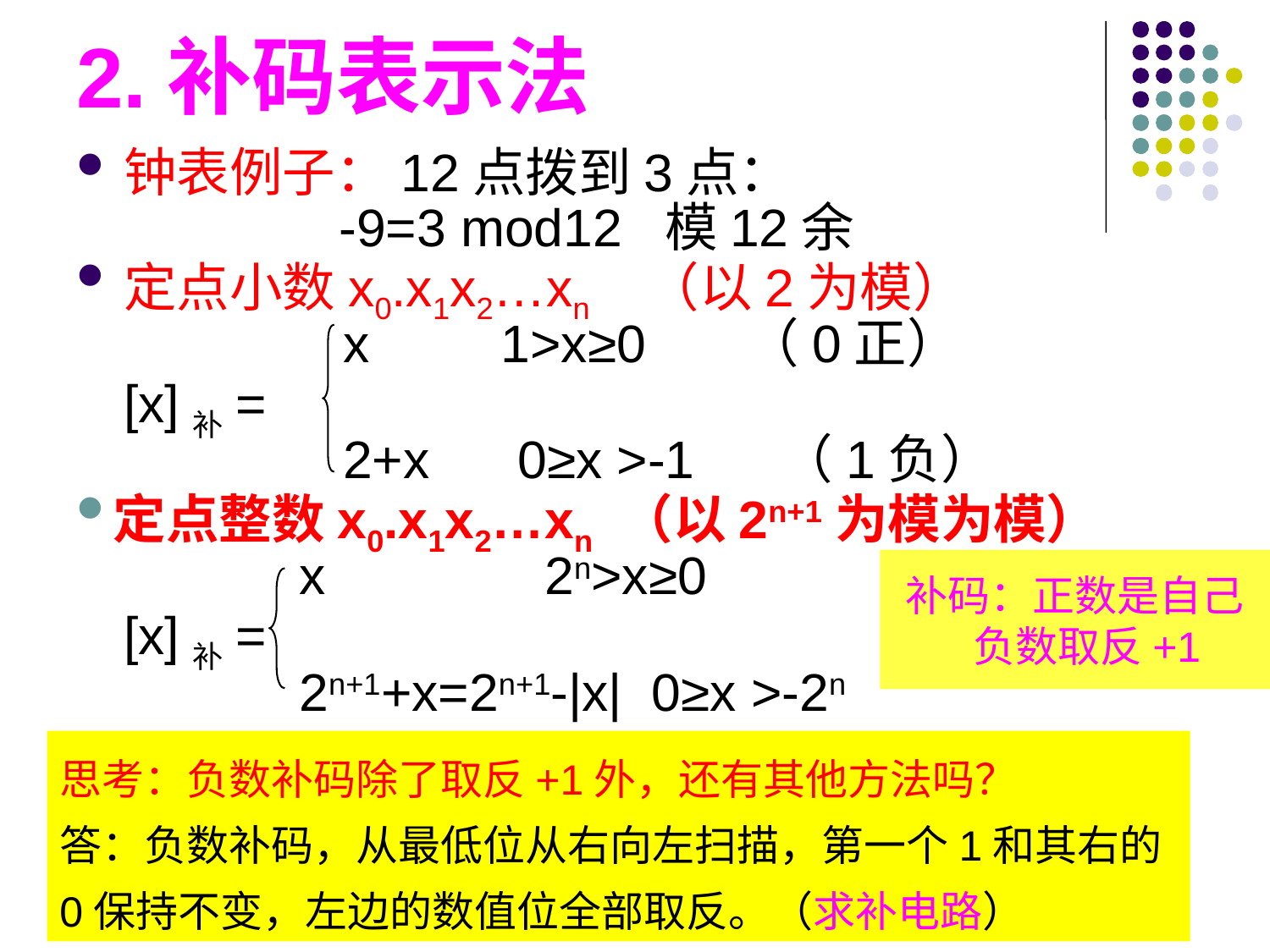

2.补码表示法
钟表例子：12点拨到3点：
                  -9=3 mod12  模12余
定点小数x0.x1x2…xn   （以2为模）
               x         1>x≥0      （0正）
[x]补=
               2+x      0≥x >-1     （1负）
定点整数x0.x1x2…xn （以2n+1为模为模）
            x               2n>x≥0
[x]补=
            2n+1+x=2n+1-|x|  0≥x >-2n

补码：正数是自己
      负数取反+1

思考：负数补码除了取反+1外，还有其他方法吗？
答：负数补码，从最低位从右向左扫描，第一个1和其右的0保持不变，左边的数值位全部取反。（求补电路）
#
16